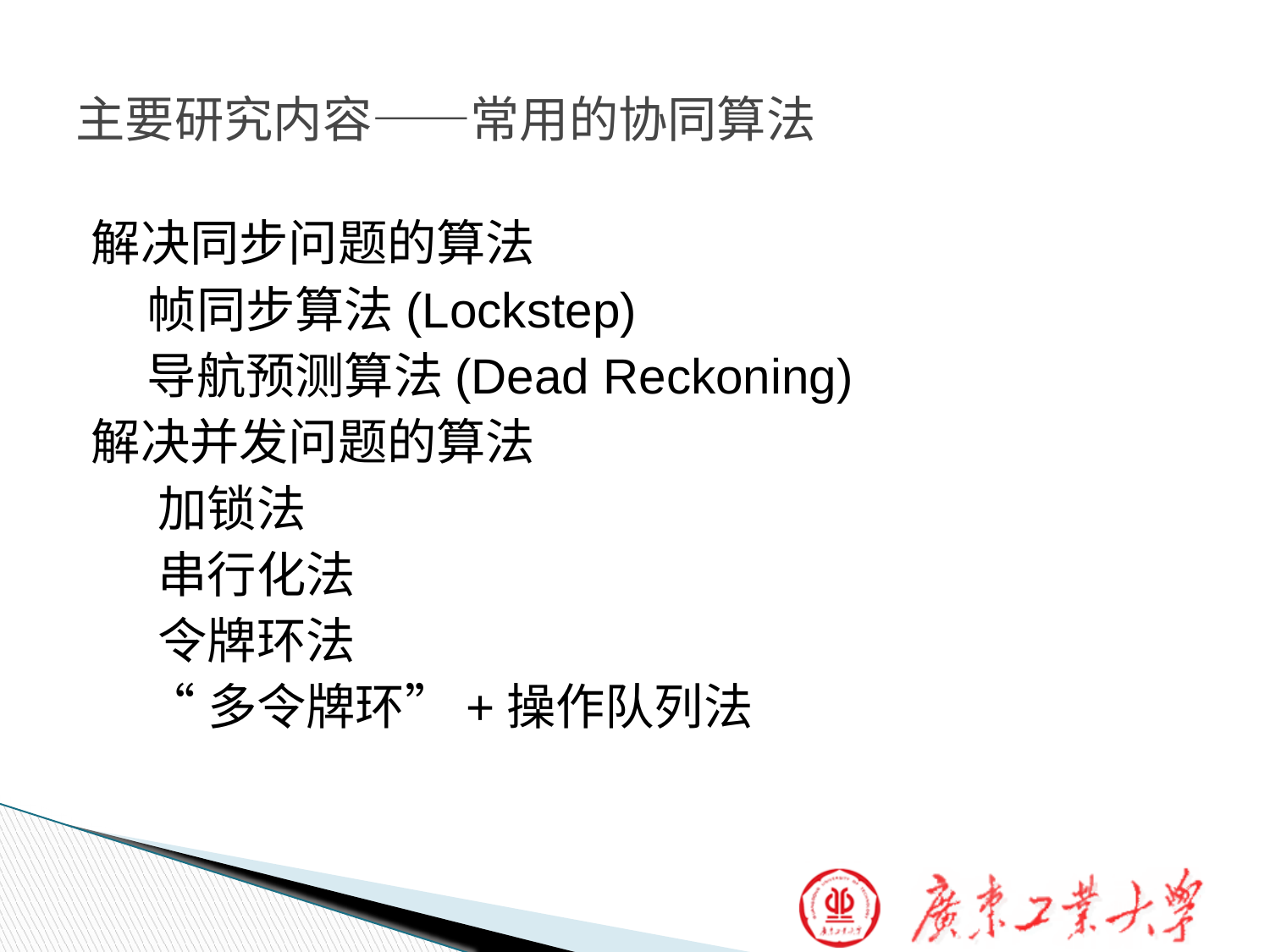

# 主要研究内容——常用的协同算法
解决同步问题的算法
    帧同步算法(Lockstep)
    导航预测算法(Dead Reckoning)
解决并发问题的算法
     加锁法
     串行化法
     令牌环法
     “多令牌环”+操作队列法